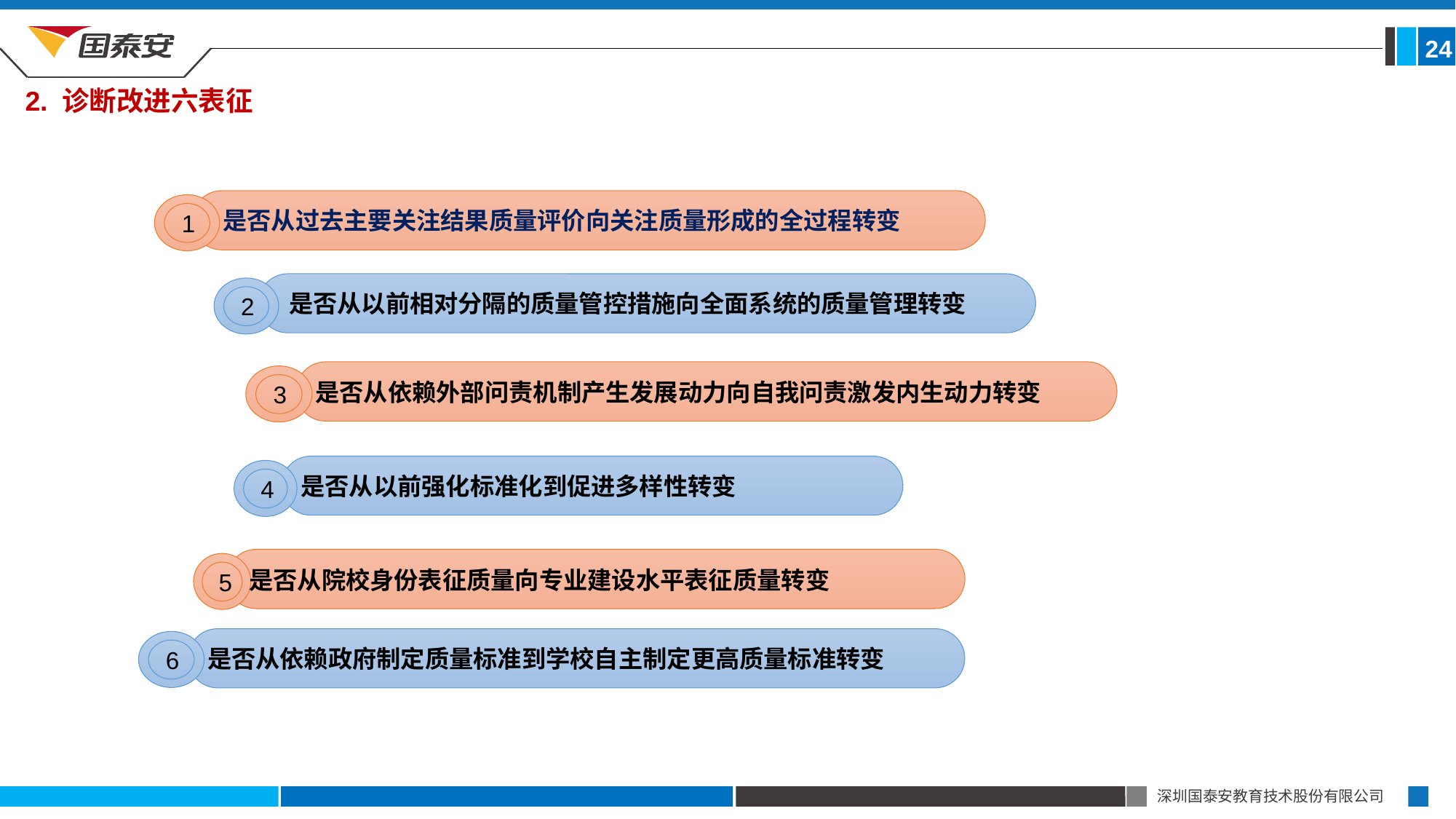

24
2. 诊断改进六表征
 是否从过去主要关注结果质量评价向关注质量形成的全过程转变

1
 是否从以前相对分隔的质量管控措施向全面系统的质量管理转变

2
是否从依赖外部问责机制产生发展动力向自我问责激发内生动力转变

3
是否从以前强化标准化到促进多样性转变

4

5

是否从院校身份表征质量向专业建设水平表征质量转变
是否从依赖政府制定质量标准到学校自主制定更高质量标准转变

6